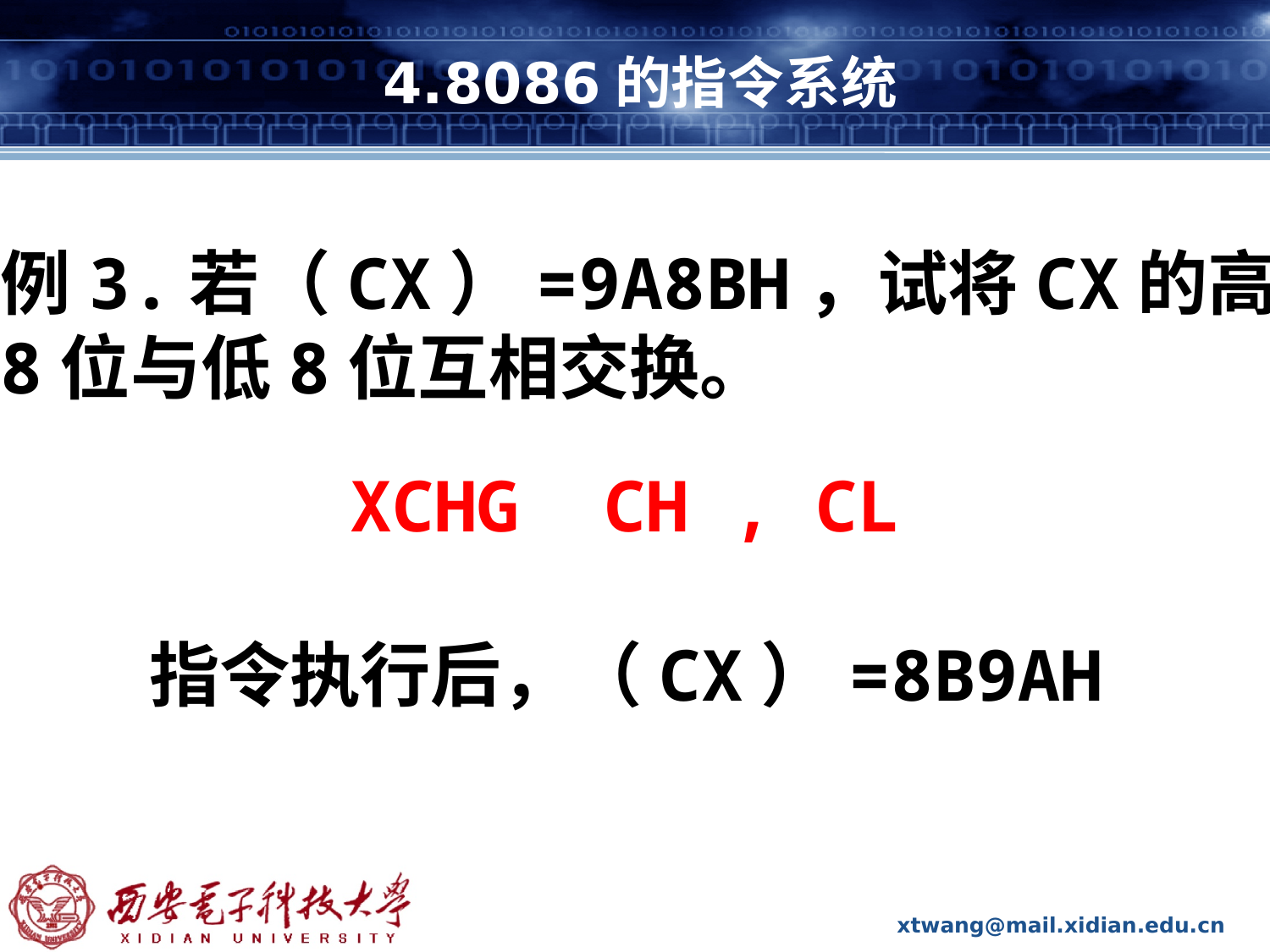

# 4.8086的指令系统
例3.若（CX）=9A8BH，试将CX的高
8位与低8位互相交换。
XCHG  CH , CL

指令执行后，（CX）=8B9AH